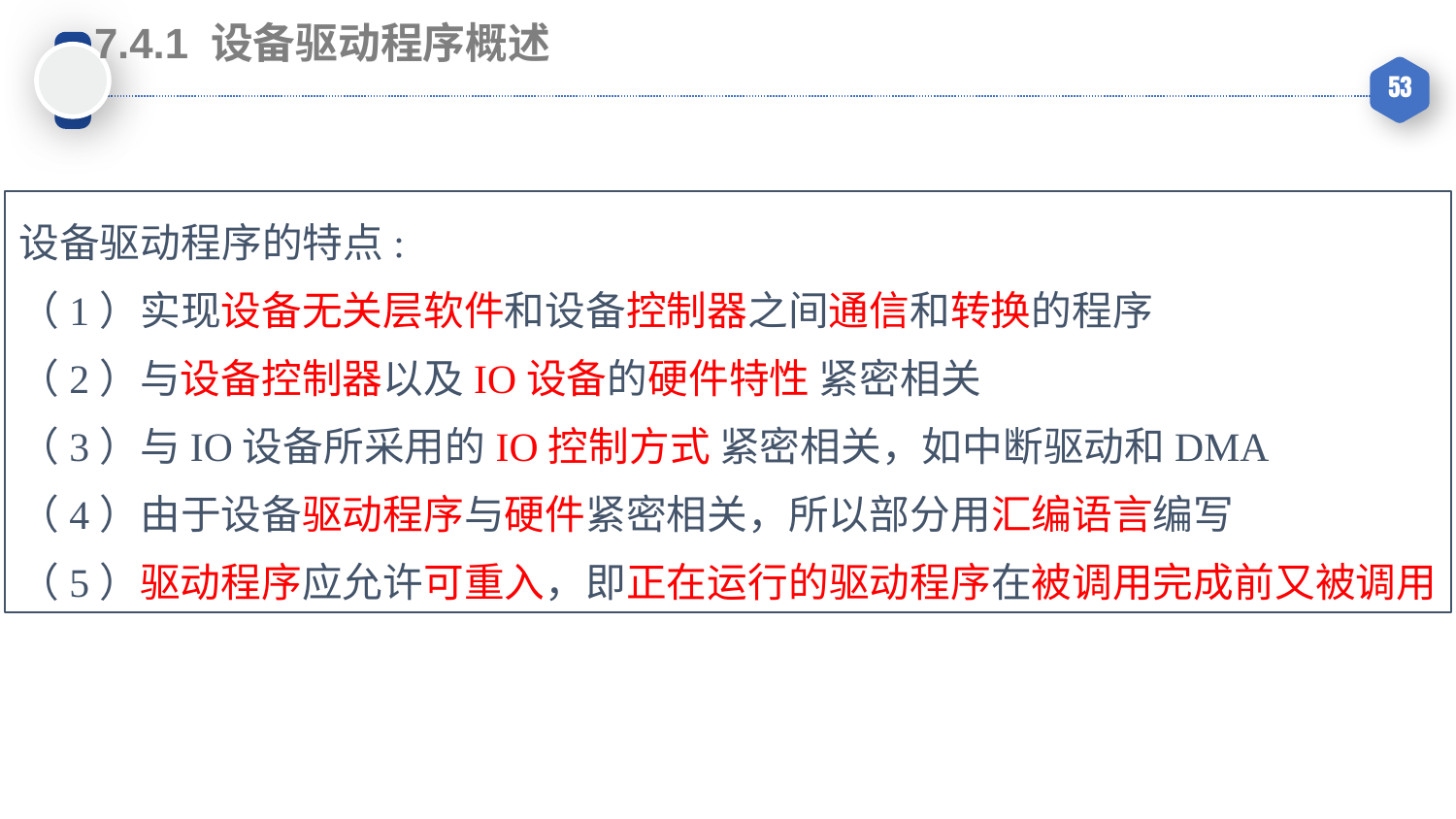

7.4.1 设备驱动程序概述
设备驱动程序的特点:
（1）实现设备无关层软件和设备控制器之间通信和转换的程序
（2）与设备控制器以及IO设备的硬件特性 紧密相关
（3）与IO设备所采用的IO控制方式 紧密相关，如中断驱动和DMA
（4）由于设备驱动程序与硬件紧密相关，所以部分用汇编语言编写
（5）驱动程序应允许可重入，即正在运行的驱动程序在被调用完成前又被调用